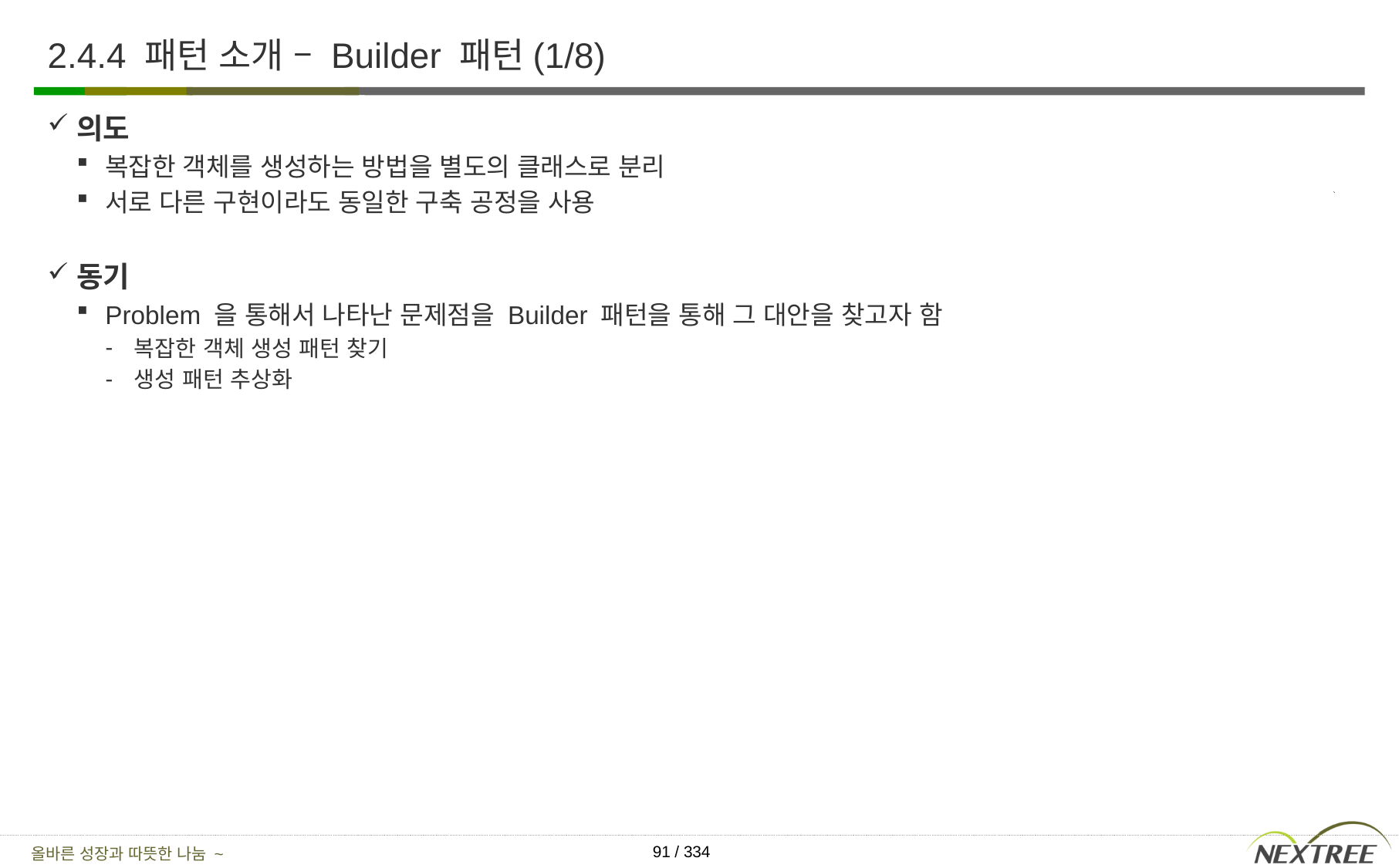

# 2.4.4 패턴 소개 – Builder 패턴(1/8)
의도
복잡한 객체를 생성하는 방법을 별도의 클래스로 분리
서로 다른 구현이라도 동일한 구축 공정을 사용

동기
Problem 을 통해서 나타난 문제점을 Builder 패턴을 통해 그 대안을 찾고자 함
복잡한 객체 생성 패턴 찾기
생성 패턴 추상화